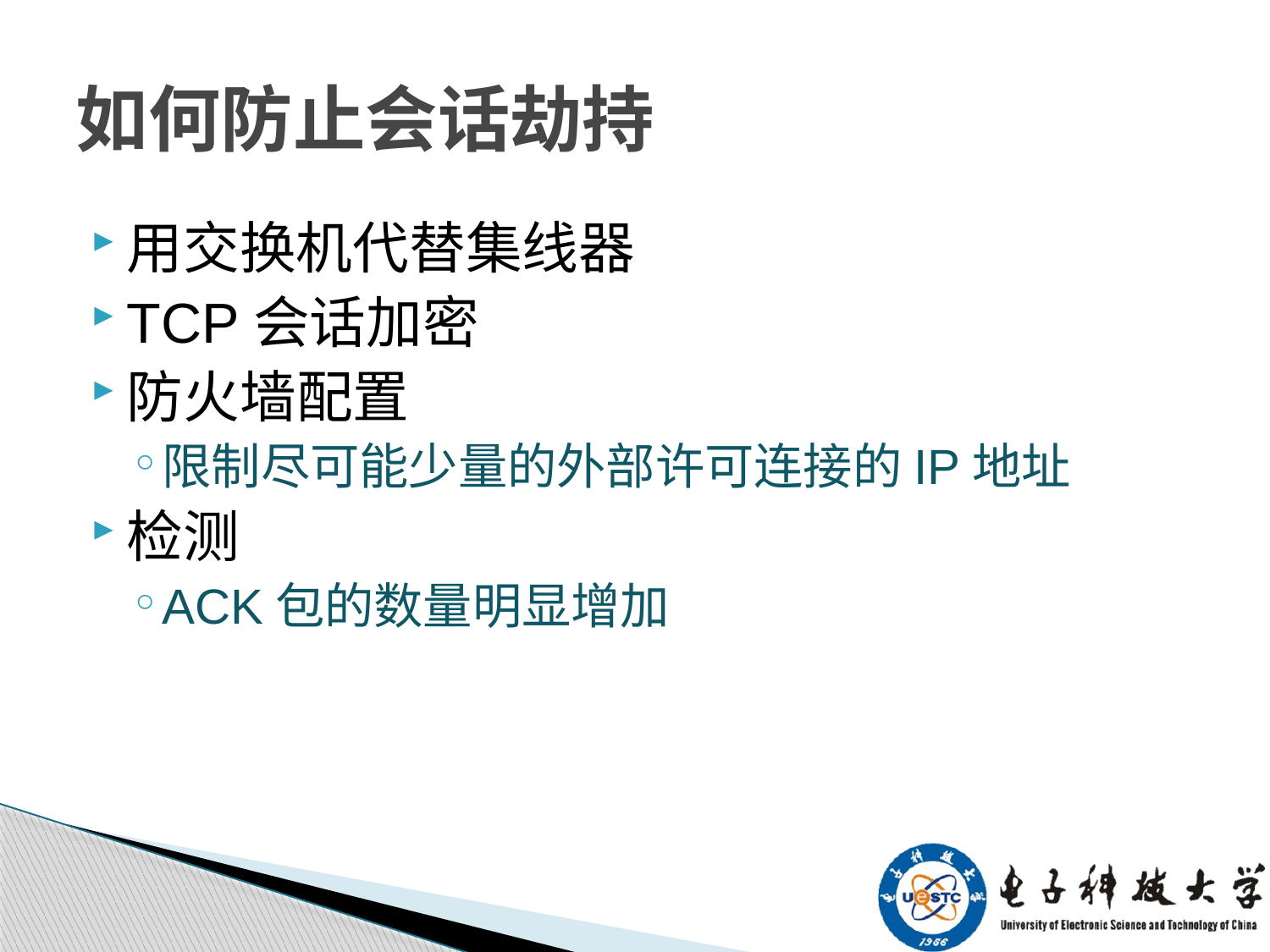

# 如何防止会话劫持
用交换机代替集线器
TCP会话加密
防火墙配置
限制尽可能少量的外部许可连接的IP地址
检测
ACK包的数量明显增加
281